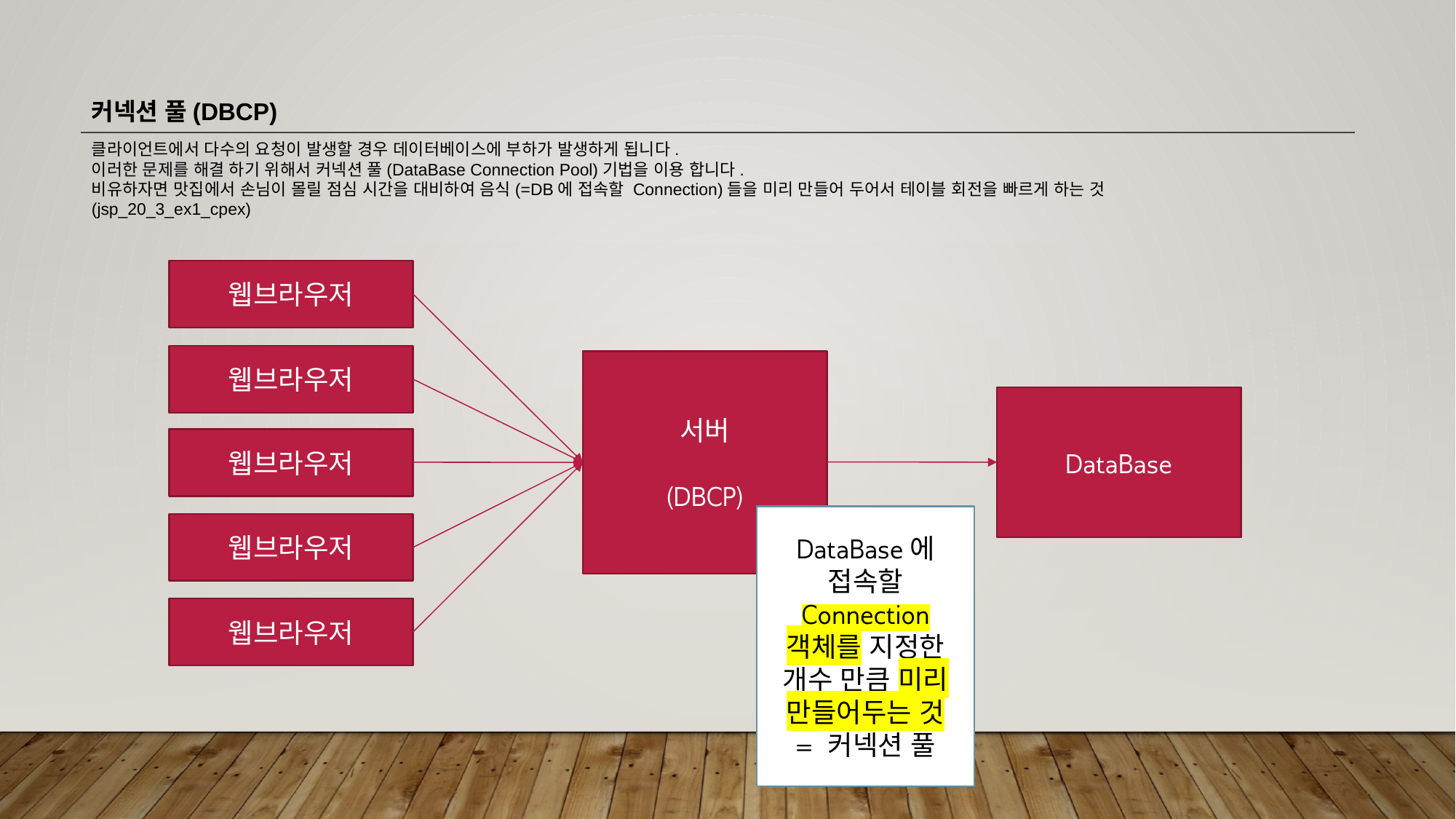

커넥션 풀(DBCP)
클라이언트에서 다수의 요청이 발생할 경우 데이터베이스에 부하가 발생하게 됩니다.
이러한 문제를 해결 하기 위해서 커넥션 풀(DataBase Connection Pool)기법을 이용 합니다.
비유하자면 맛집에서 손님이 몰릴 점심 시간을 대비하여 음식(=DB에 접속할 Connection)들을 미리 만들어 두어서 테이블 회전을 빠르게 하는 것
(jsp_20_3_ex1_cpex)
웹브라우저
웹브라우저
서버

(DBCP)
DataBase
웹브라우저
웹브라우저
DataBase에 접속할
Connection 객체를 지정한 개수 만큼 미리 만들어두는 것
= 커넥션 풀
웹브라우저
웹브라우저